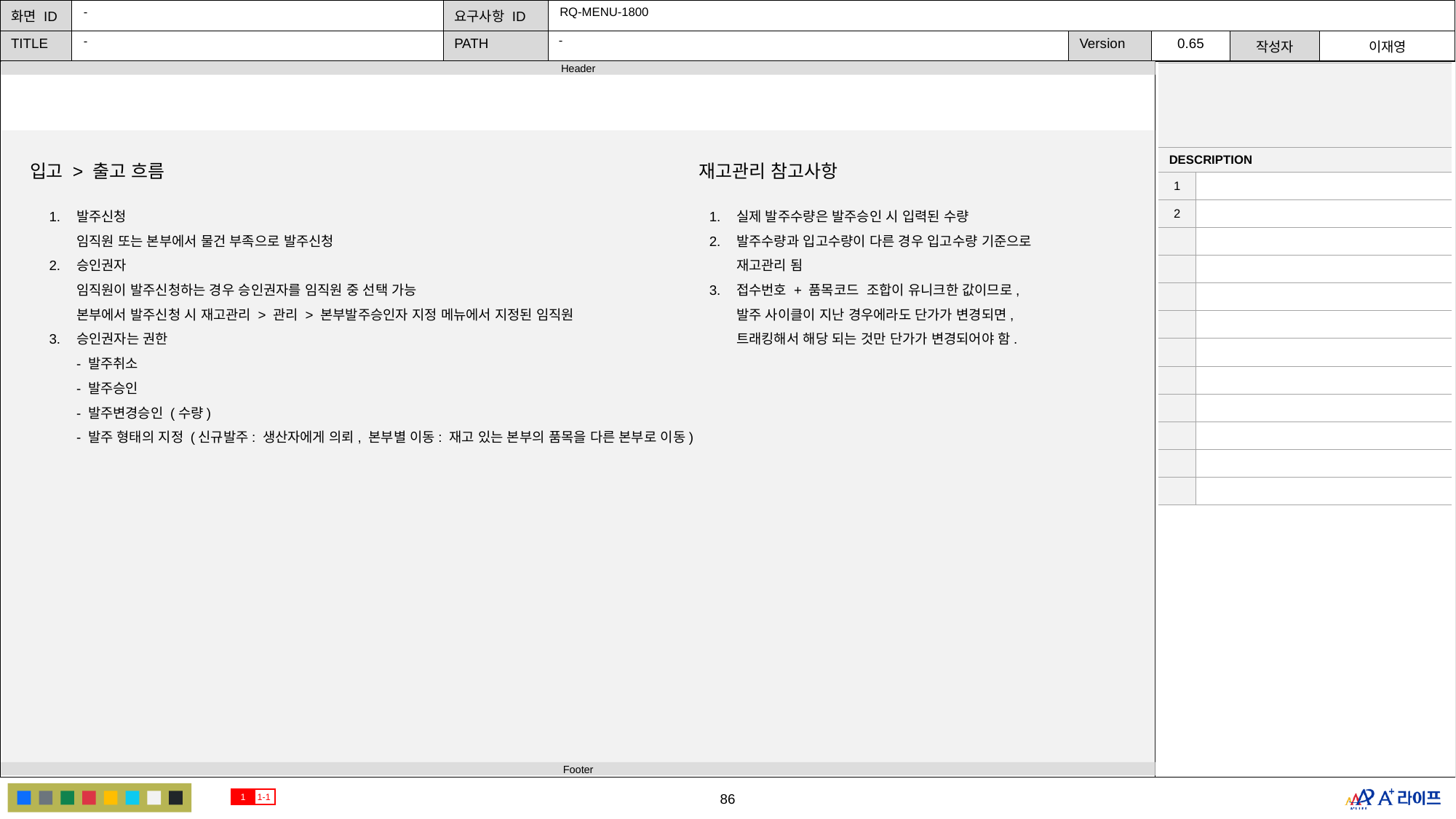

-

RQ-MENU-1800

-
-
|  |  |
| --- | --- |
| DESCRIPTION |  |
| 1 |  |
| 2 |  |
|  |  |
|  |  |
|  |  |
|  |  |
|  |  |
|  |  |
|  |  |
|  |  |
|  |  |
|  |  |
입고 > 출고 흐름
재고관리 참고사항
발주신청
임직원 또는 본부에서 물건 부족으로 발주신청
승인권자
임직원이 발주신청하는 경우 승인권자를 임직원 중 선택 가능
본부에서 발주신청 시 재고관리 > 관리 > 본부발주승인자 지정 메뉴에서 지정된 임직원
승인권자는 권한
- 발주취소
- 발주승인
- 발주변경승인 (수량)
- 발주 형태의 지정 (신규발주: 생산자에게 의뢰, 본부별 이동: 재고 있는 본부의 품목을 다른 본부로 이동)
실제 발주수량은 발주승인 시 입력된 수량
발주수량과 입고수량이 다른 경우 입고수량 기준으로 재고관리 됨
접수번호 + 품목코드  조합이 유니크한 값이므로, 발주 사이클이 지난 경우에라도 단가가 변경되면, 트래킹해서 해당 되는 것만 단가가 변경되어야 함.
1
1-1